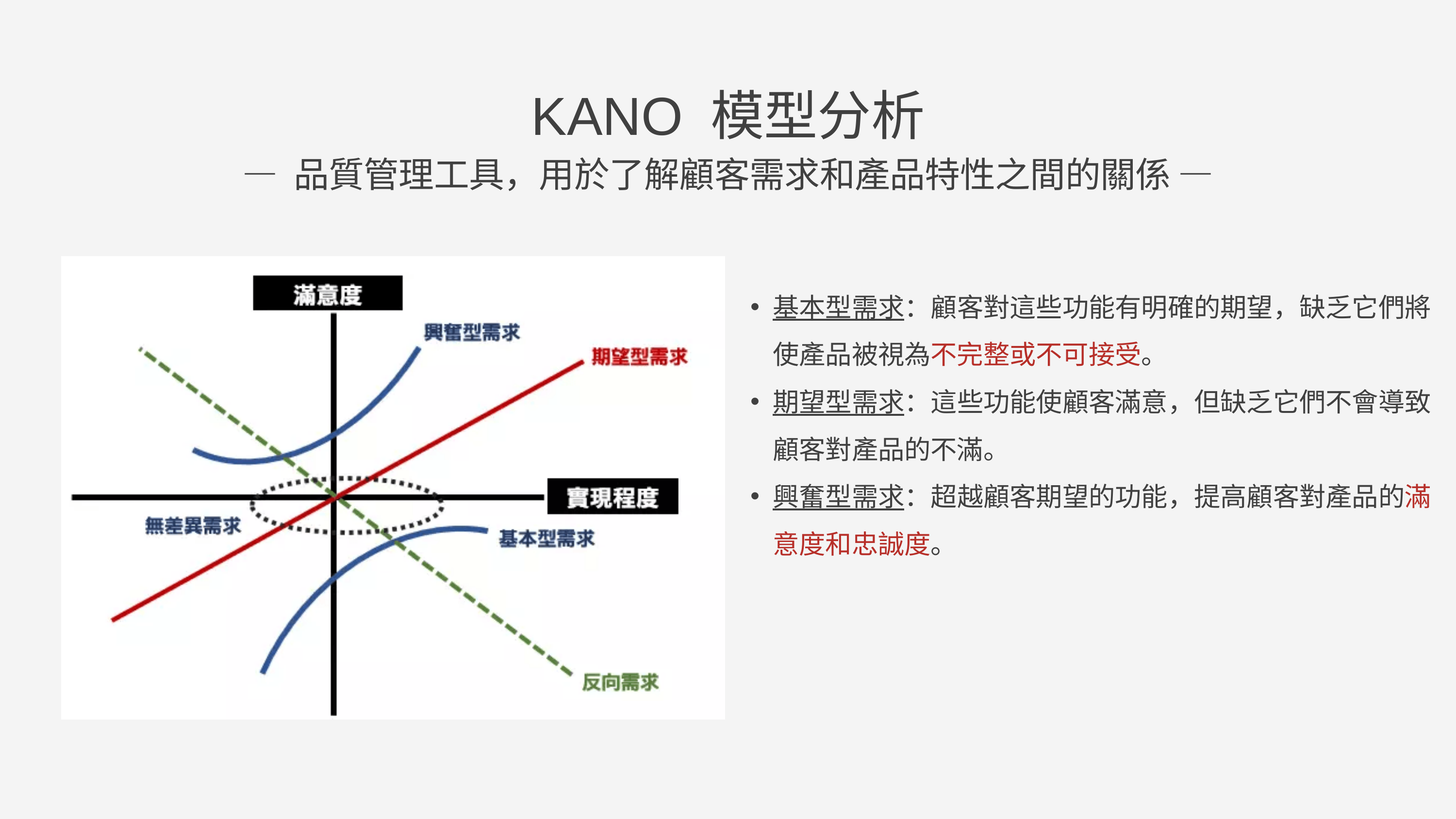

KANO 模型分析
— 品質管理工具，用於了解顧客需求和產品特性之間的關係 —

基本型需求：顧客對這些功能有明確的期望，缺乏它們將使產品被視為不完整或不可接受。
期望型需求：這些功能使顧客滿意，但缺乏它們不會導致顧客對產品的不滿。
興奮型需求：超越顧客期望的功能，提高顧客對產品的滿意度和忠誠度。